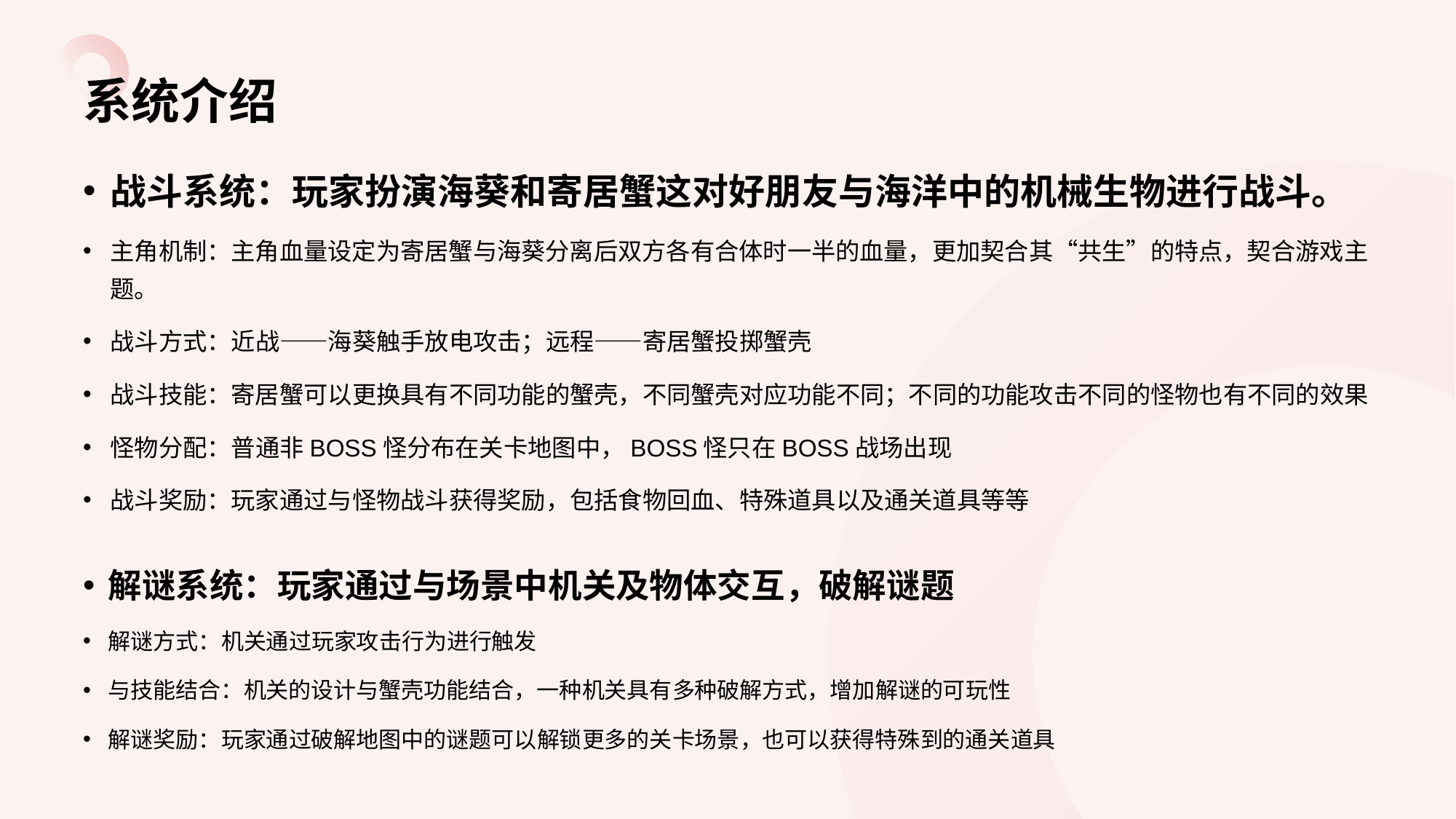

# 系统介绍
战斗系统：玩家扮演海葵和寄居蟹这对好朋友与海洋中的机械生物进行战斗。
主角机制：主角血量设定为寄居蟹与海葵分离后双方各有合体时一半的血量，更加契合其“共生”的特点，契合游戏主题。
战斗方式：近战——海葵触手放电攻击；远程——寄居蟹投掷蟹壳
战斗技能：寄居蟹可以更换具有不同功能的蟹壳，不同蟹壳对应功能不同；不同的功能攻击不同的怪物也有不同的效果
怪物分配：普通非BOSS怪分布在关卡地图中，BOSS怪只在BOSS战场出现
战斗奖励：玩家通过与怪物战斗获得奖励，包括食物回血、特殊道具以及通关道具等等
解谜系统：玩家通过与场景中机关及物体交互，破解谜题
解谜方式：机关通过玩家攻击行为进行触发
与技能结合：机关的设计与蟹壳功能结合，一种机关具有多种破解方式，增加解谜的可玩性
解谜奖励：玩家通过破解地图中的谜题可以解锁更多的关卡场景，也可以获得特殊到的通关道具